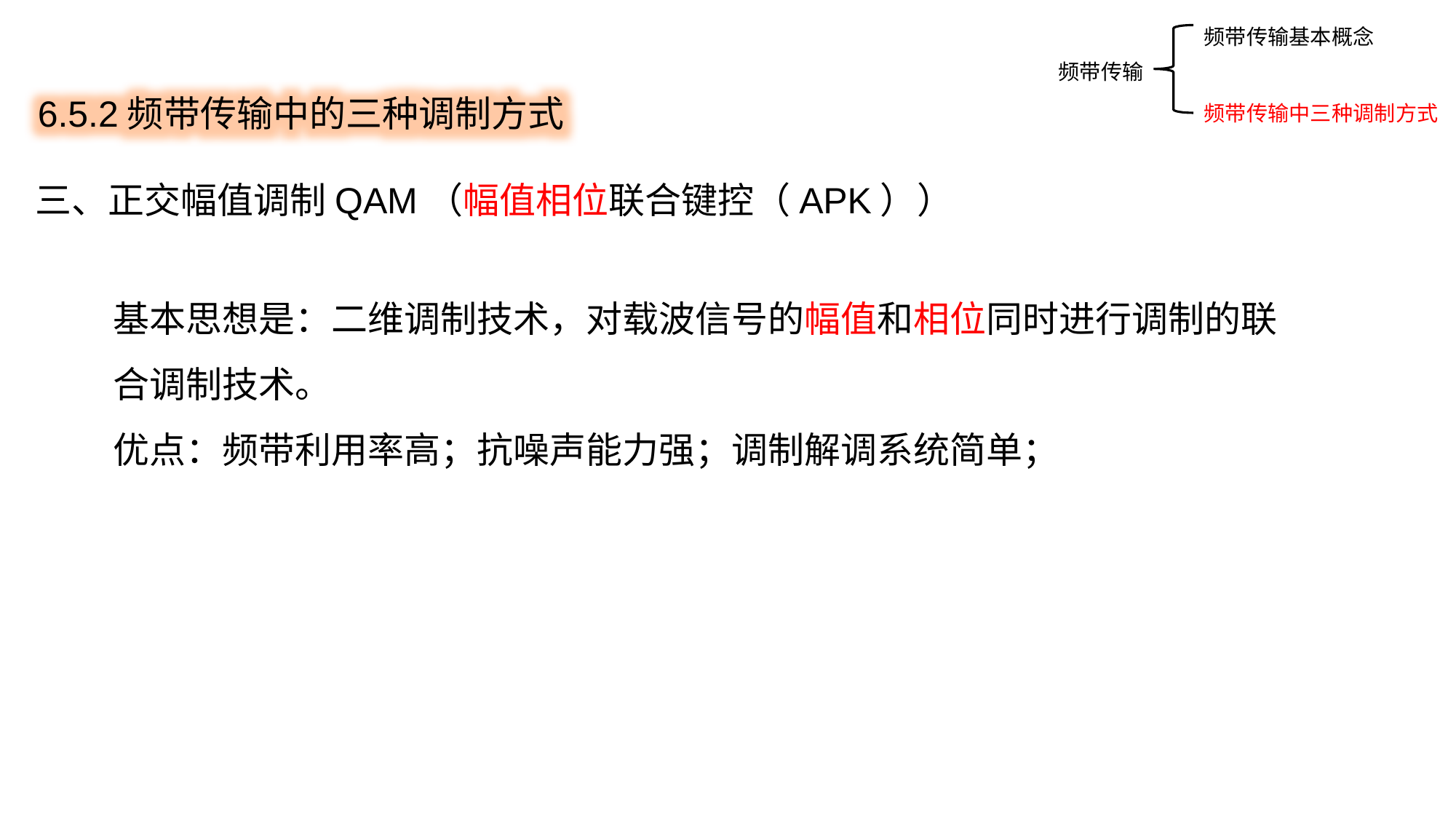

频带传输基本概念

频带传输中三种调制方式

6.5.2频带传输中的三种调制方式
频带传输
三、正交幅值调制QAM（幅值相位联合键控（APK））
基本思想是：二维调制技术，对载波信号的幅值和相位同时进行调制的联合调制技术。
优点：频带利用率高；抗噪声能力强；调制解调系统简单；